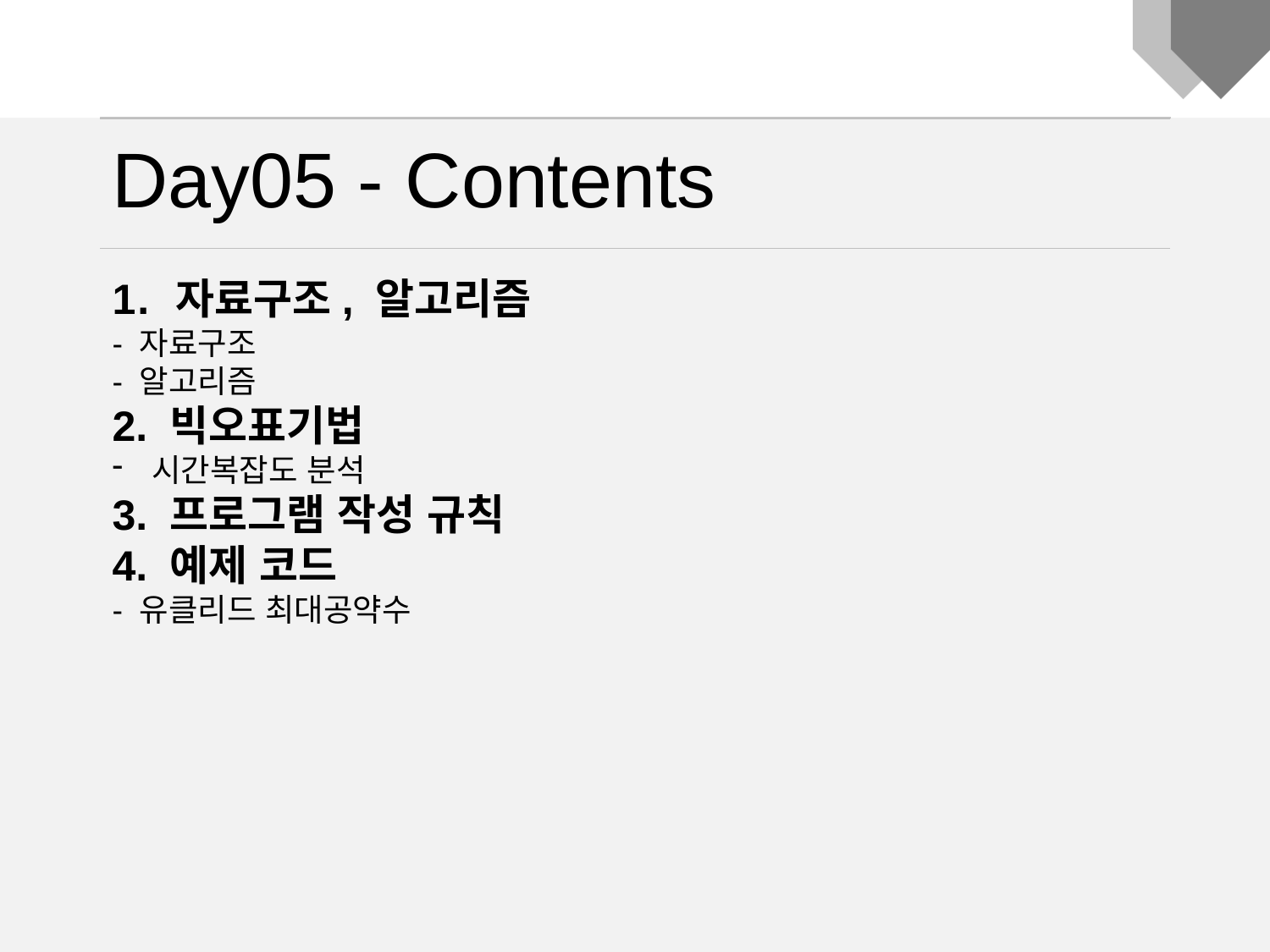

Day05 - Contents
자료구조, 알고리즘
- 자료구조
- 알고리즘
2. 빅오표기법
시간복잡도 분석
3. 프로그램 작성 규칙
4. 예제 코드
- 유클리드 최대공약수